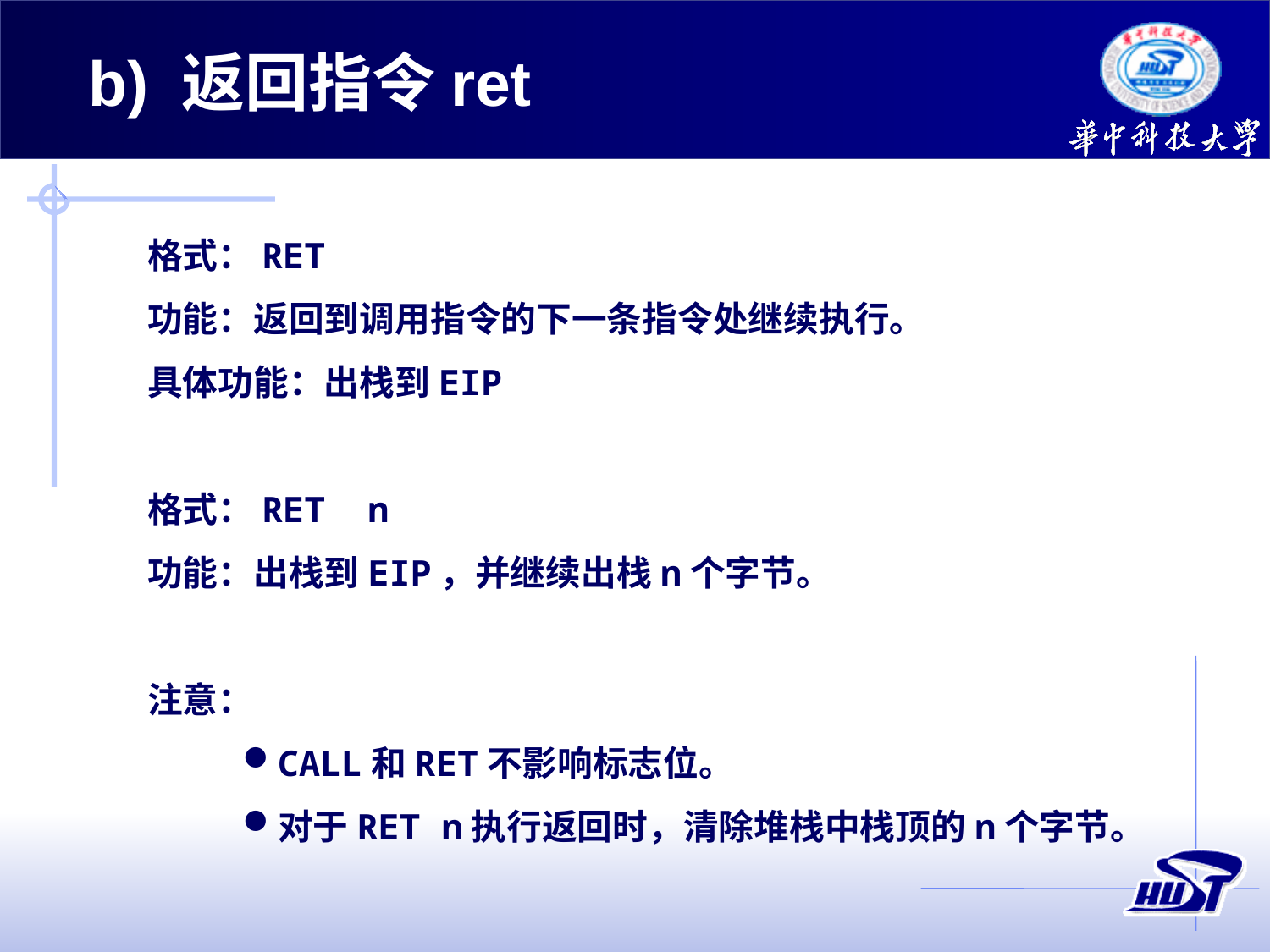

b) 返回指令ret
格式：RET
功能：返回到调用指令的下一条指令处继续执行。
具体功能：出栈到EIP

格式：RET  n
功能：出栈到EIP，并继续出栈n个字节。

注意：
CALL和RET不影响标志位。
对于RET n执行返回时，清除堆栈中栈顶的n个字节。